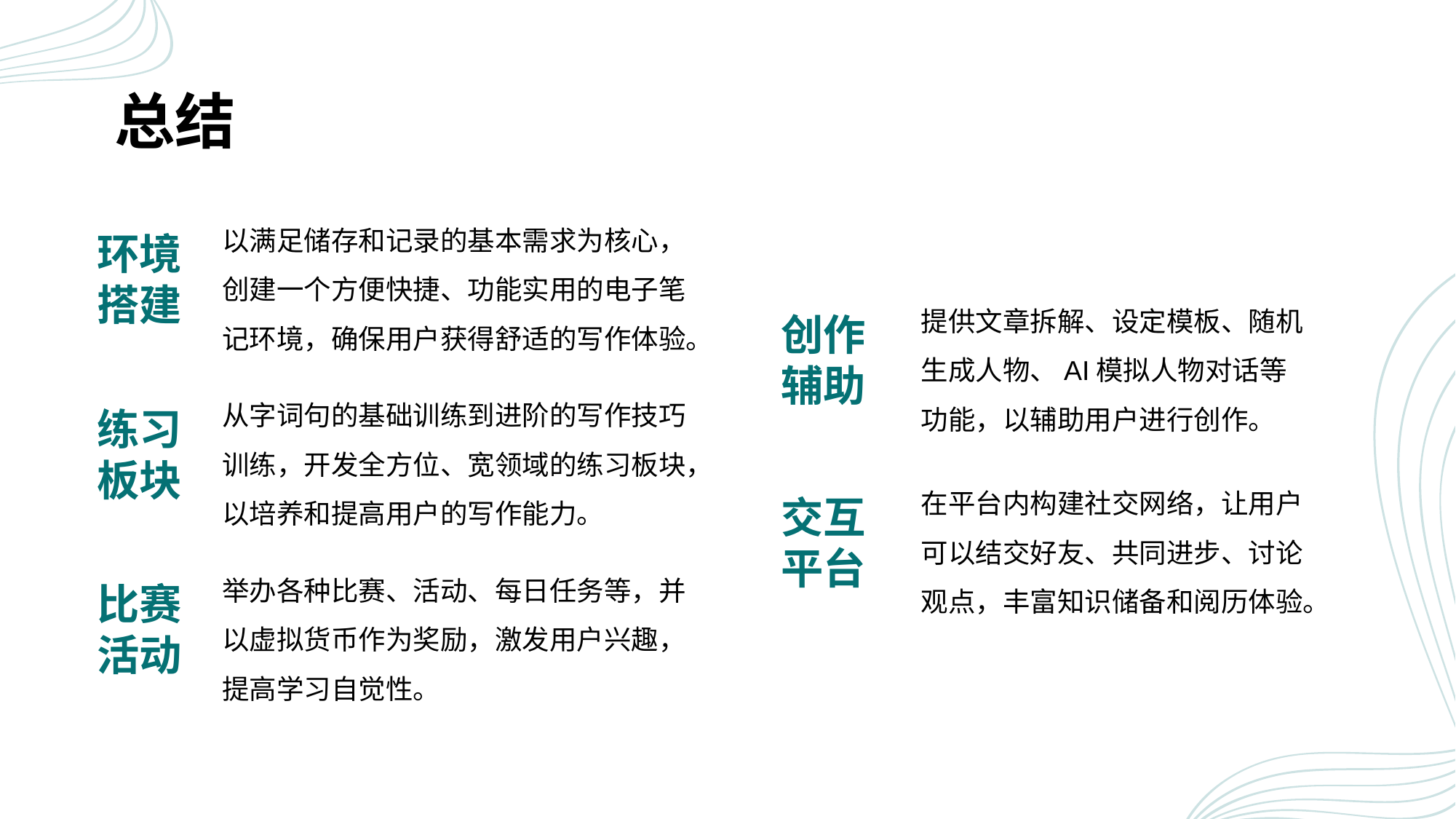

总结
以满足储存和记录的基本需求为核心，创建一个方便快捷、功能实用的电子笔记环境，确保用户获得舒适的写作体验。
环境 搭建
提供文章拆解、设定模板、随机生成人物、AI模拟人物对话等功能，以辅助用户进行创作。
创作辅助
从字词句的基础训练到进阶的写作技巧训练，开发全方位、宽领域的练习板块，以培养和提高用户的写作能力。
练习板块
在平台内构建社交网络，让用户可以结交好友、共同进步、讨论观点，丰富知识储备和阅历体验。
交互平台
举办各种比赛、活动、每日任务等，并以虚拟货币作为奖励，激发用户兴趣，提高学习自觉性。
比赛活动